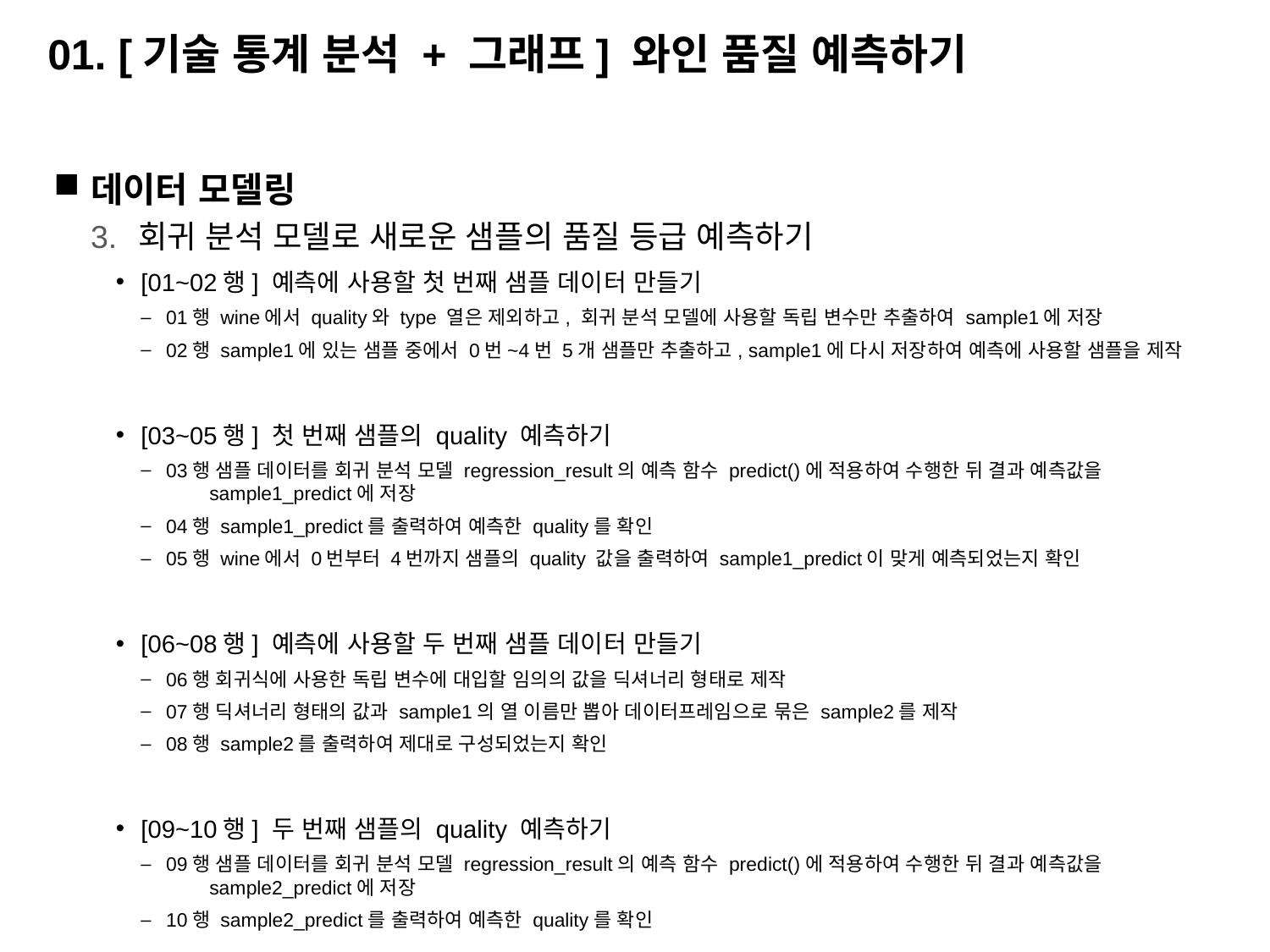

# 01. [기술 통계 분석 + 그래프] 와인 품질 예측하기
데이터 모델링
회귀 분석 모델로 새로운 샘플의 품질 등급 예측하기
[01~02행] 예측에 사용할 첫 번째 샘플 데이터 만들기
01행 wine에서 quality와 type 열은 제외하고, 회귀 분석 모델에 사용할 독립 변수만 추출하여 sample1에 저장
02행 sample1에 있는 샘플 중에서 0번~4번 5개 샘플만 추출하고, sample1에 다시 저장하여 예측에 사용할 샘플을 제작

[03~05행] 첫 번째 샘플의 quality 예측하기
03행 샘플 데이터를 회귀 분석 모델 regression_result의 예측 함수 predict()에 적용하여 수행한 뒤 결과 예측값을
       sample1_predict에 저장
04행 sample1_predict를 출력하여 예측한 quality를 확인
05행 wine에서 0번부터 4번까지 샘플의 quality 값을 출력하여 sample1_predict이 맞게 예측되었는지 확인

[06~08행] 예측에 사용할 두 번째 샘플 데이터 만들기
06행 회귀식에 사용한 독립 변수에 대입할 임의의 값을 딕셔너리 형태로 제작
07행 딕셔너리 형태의 값과 sample1의 열 이름만 뽑아 데이터프레임으로 묶은 sample2를 제작
08행 sample2를 출력하여 제대로 구성되었는지 확인

[09~10행] 두 번째 샘플의 quality 예측하기
09행 샘플 데이터를 회귀 분석 모델 regression_result의 예측 함수 predict()에 적용하여 수행한 뒤 결과 예측값을
       sample2_predict에 저장
10행 sample2_predict를 출력하여 예측한 quality를 확인